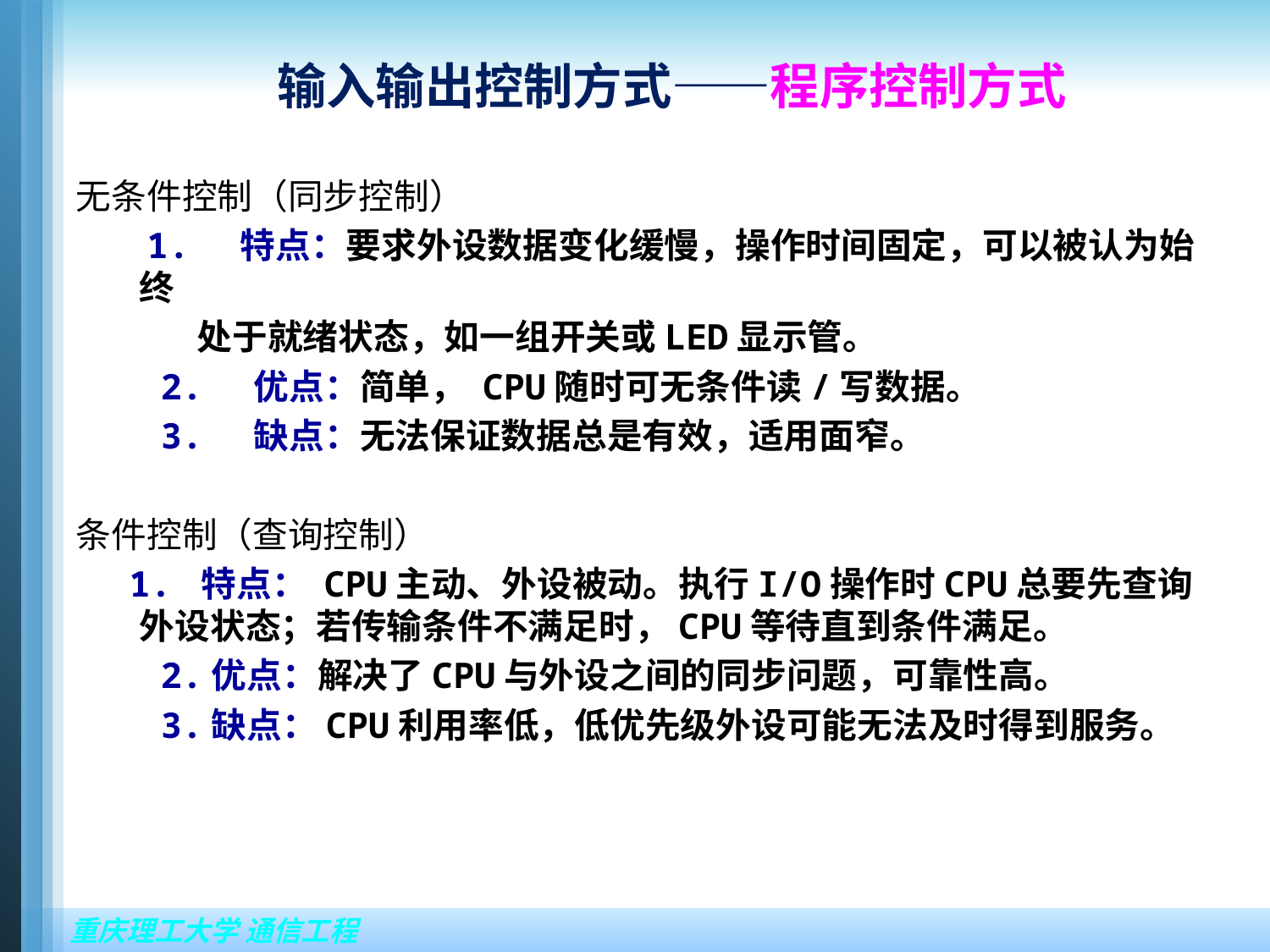

# 输入输出控制方式——程序控制方式
无条件控制（同步控制）
        1.  特点：要求外设数据变化缓慢，操作时间固定，可以被认为始终
              处于就绪状态，如一组开关或LED显示管。
    2.  优点：简单， CPU随时可无条件读/写数据。
    3.  缺点：无法保证数据总是有效，适用面窄。

条件控制（查询控制）
      1. 特点： CPU主动、外设被动。执行I/O操作时CPU总要先查询外设状态；若传输条件不满足时，CPU等待直到条件满足。
    2.优点：解决了CPU与外设之间的同步问题，可靠性高。
    3.缺点：CPU利用率低，低优先级外设可能无法及时得到服务。